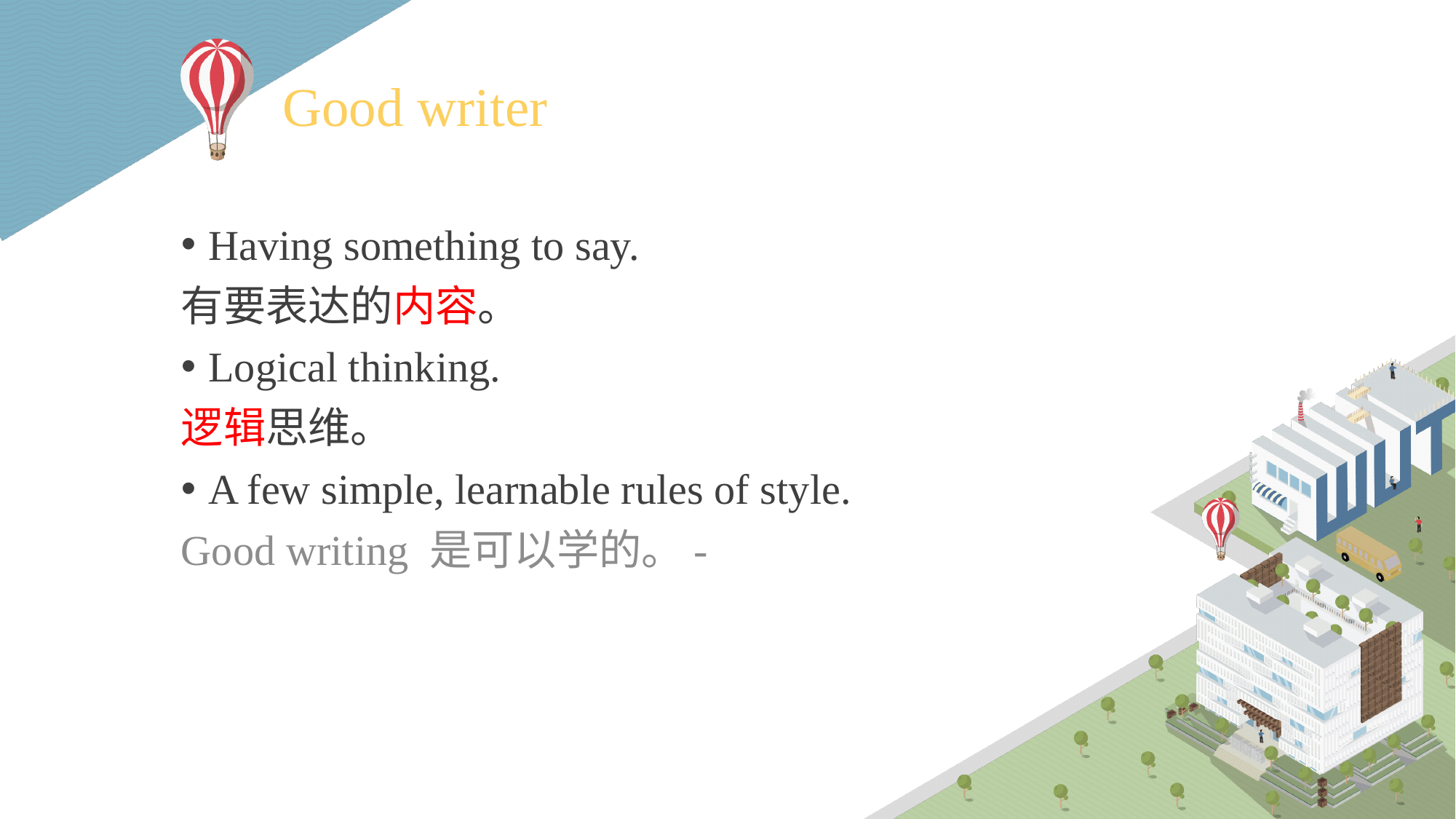

# Good writer
Having something to say.
有要表达的内容。
Logical thinking.
逻辑思维。
A few simple, learnable rules of style.
Good writing 是可以学的。-